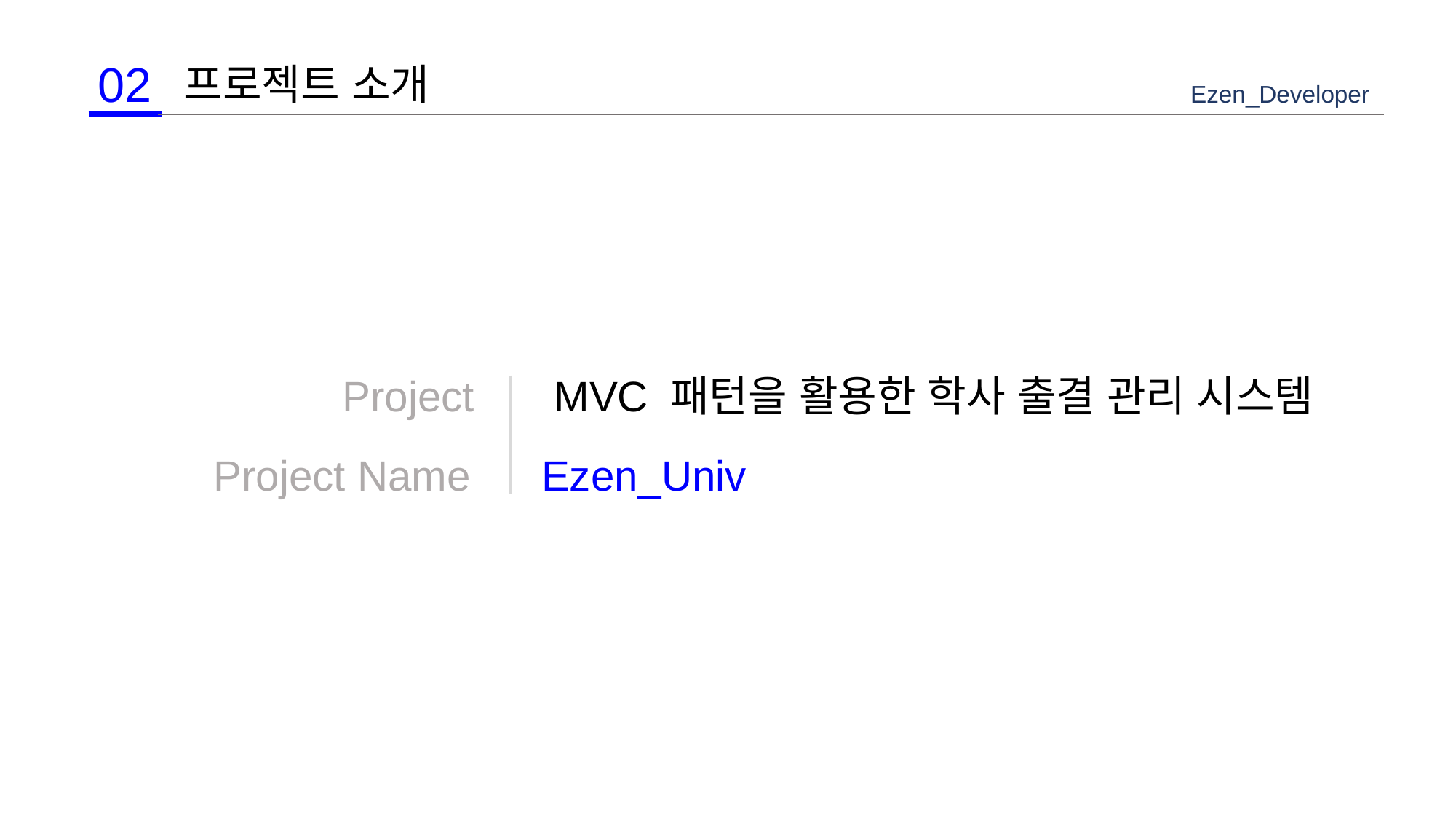

02
프로젝트 소개
Ezen_Developer
Project
MVC 패턴을 활용한 학사 출결 관리 시스템
Project Name
Ezen_Univ